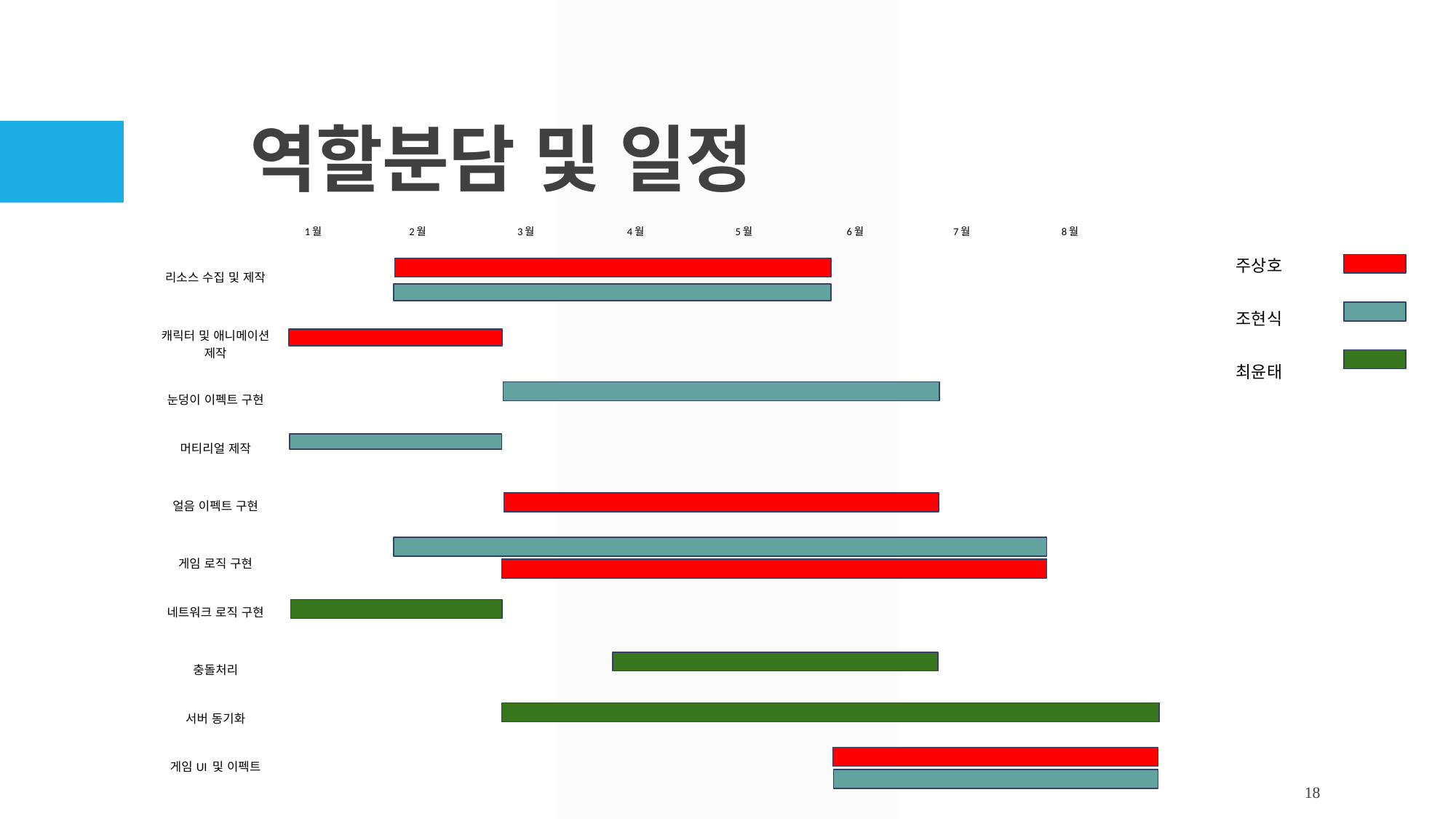

# 역할분담 및 일정
|  | 1월 | 2월 | 3월 | 4월 | 5월 | 6월 | 7월 | 8월 |
| --- | --- | --- | --- | --- | --- | --- | --- | --- |
| 리소스 수집 및 제작 |  |  |  |  |  |  |  |  |
| 캐릭터 및 애니메이션 제작 |  |  |  |  |  |  |  |  |
| 눈덩이 이펙트 구현 |  |  |  |  |  |  |  |  |
| 머티리얼 제작 |  |  |  |  |  |  |  |  |
| 얼음 이펙트 구현 |  |  |  |  |  |  |  |  |
| 게임 로직 구현 |  |  |  |  |  |  |  |  |
| 네트워크 로직 구현 |  |  |  |  |  |  |  |  |
| 충돌처리 |  |  |  |  |  |  |  |  |
| 서버 동기화 |  |  |  |  |  |  |  |  |
| 게임UI 및 이펙트 |  |  |  |  |  |  |  |  |
| 주상호 |  |
| --- | --- |
| 조현식 |  |
| 최윤태 |  |

18